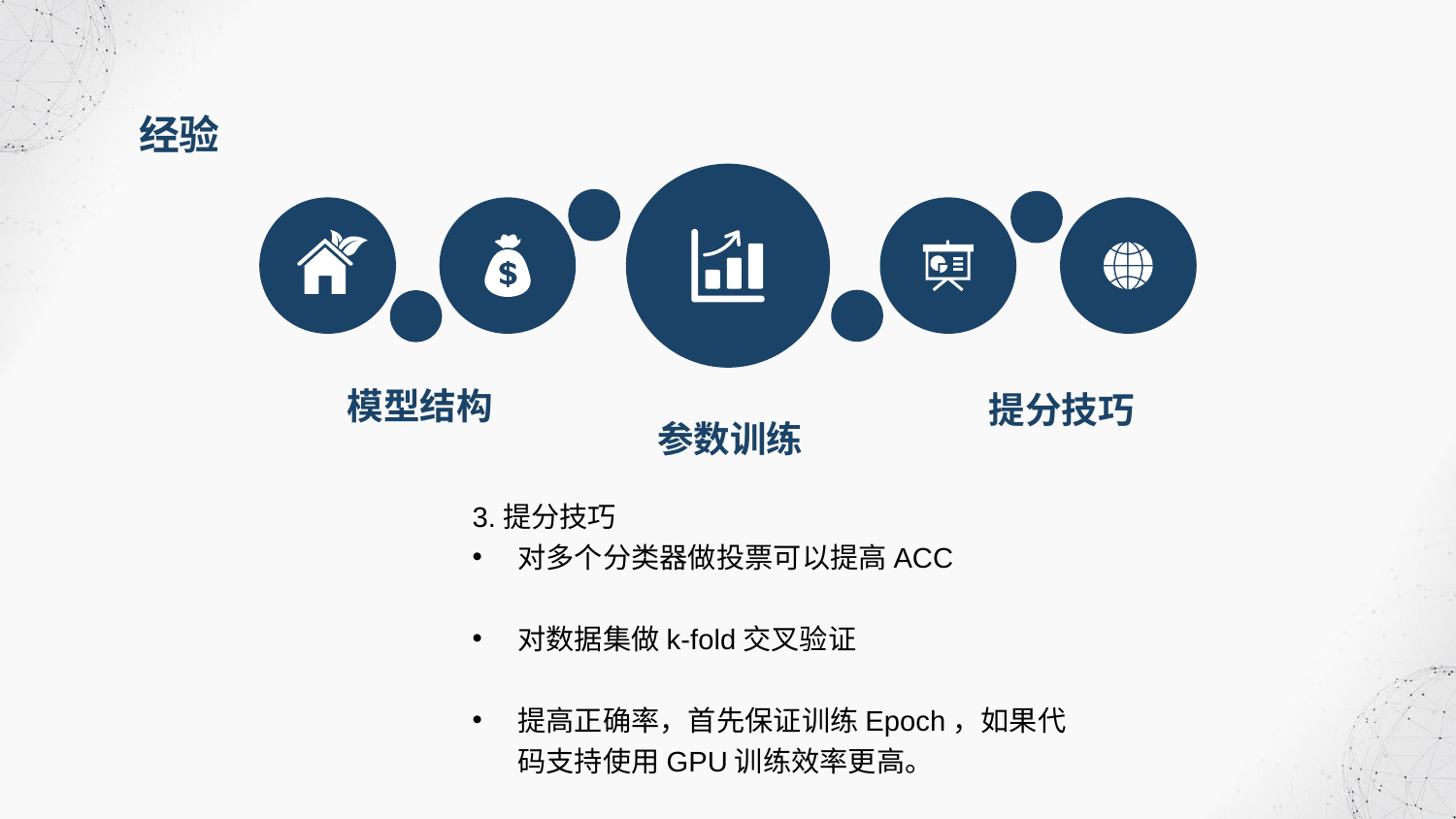

经验

模型结构
提分技巧
参数训练
3.提分技巧
对多个分类器做投票可以提高ACC

对数据集做k-fold交叉验证

提高正确率，首先保证训练Epoch，如果代码支持使用GPU训练效率更高。